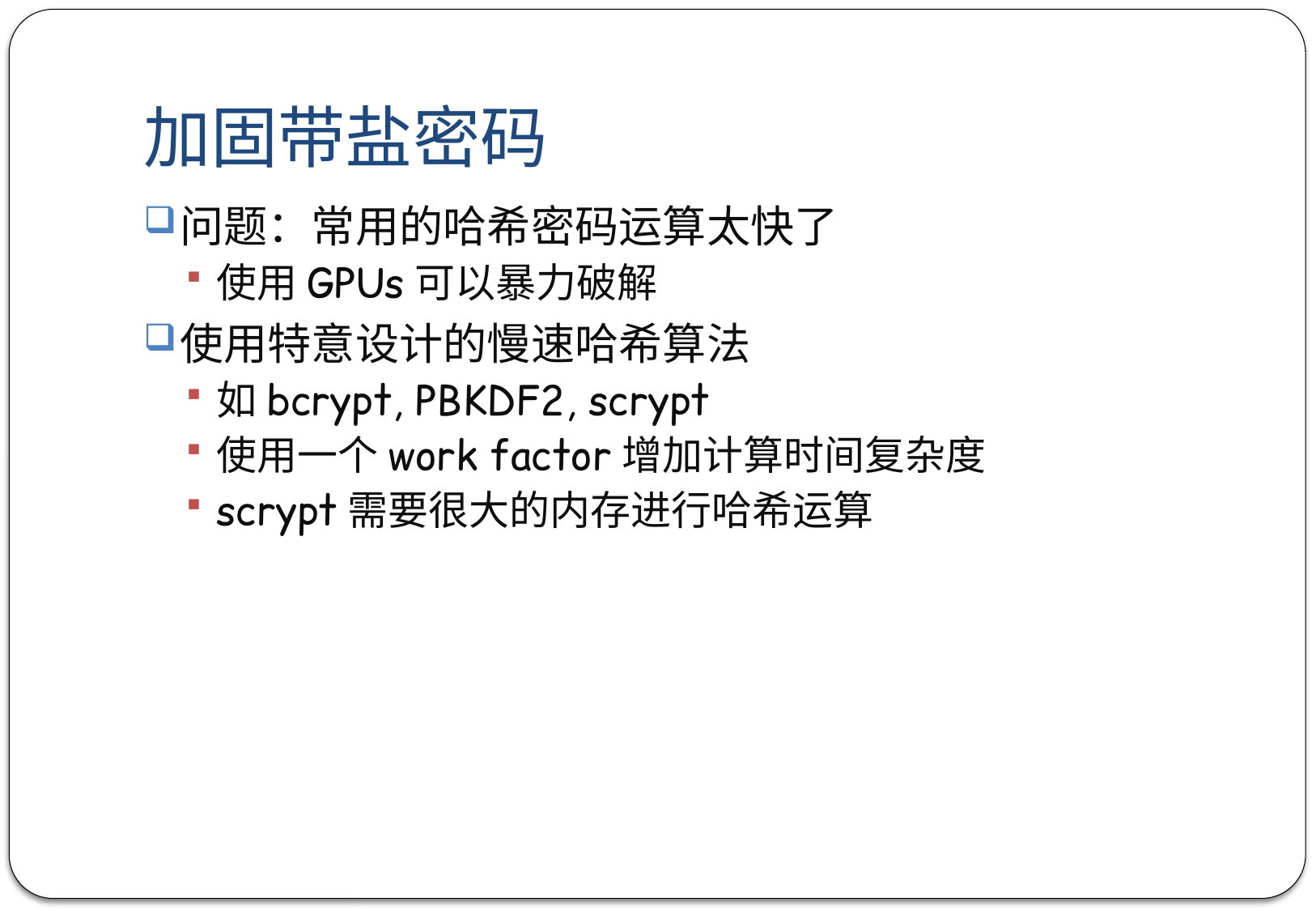

# 加固带盐密码
问题：常用的哈希密码运算太快了
使用GPUs可以暴力破解
使用特意设计的慢速哈希算法
如bcrypt, PBKDF2, scrypt
使用一个work factor增加计算时间复杂度
scrypt需要很大的内存进行哈希运算